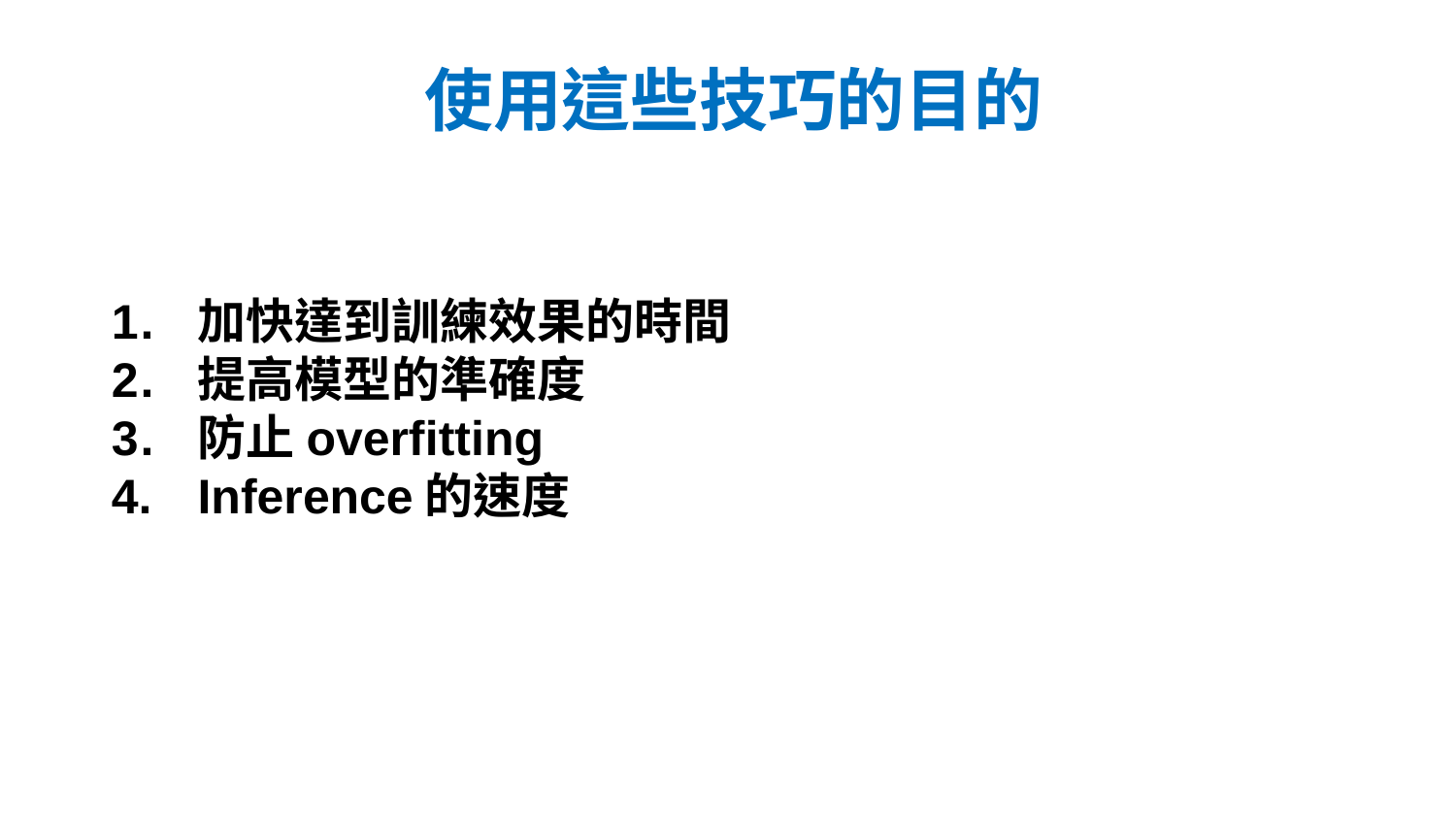

# 使用這些技巧的目的
加快達到訓練效果的時間
提高模型的準確度
防止overfitting
Inference的速度